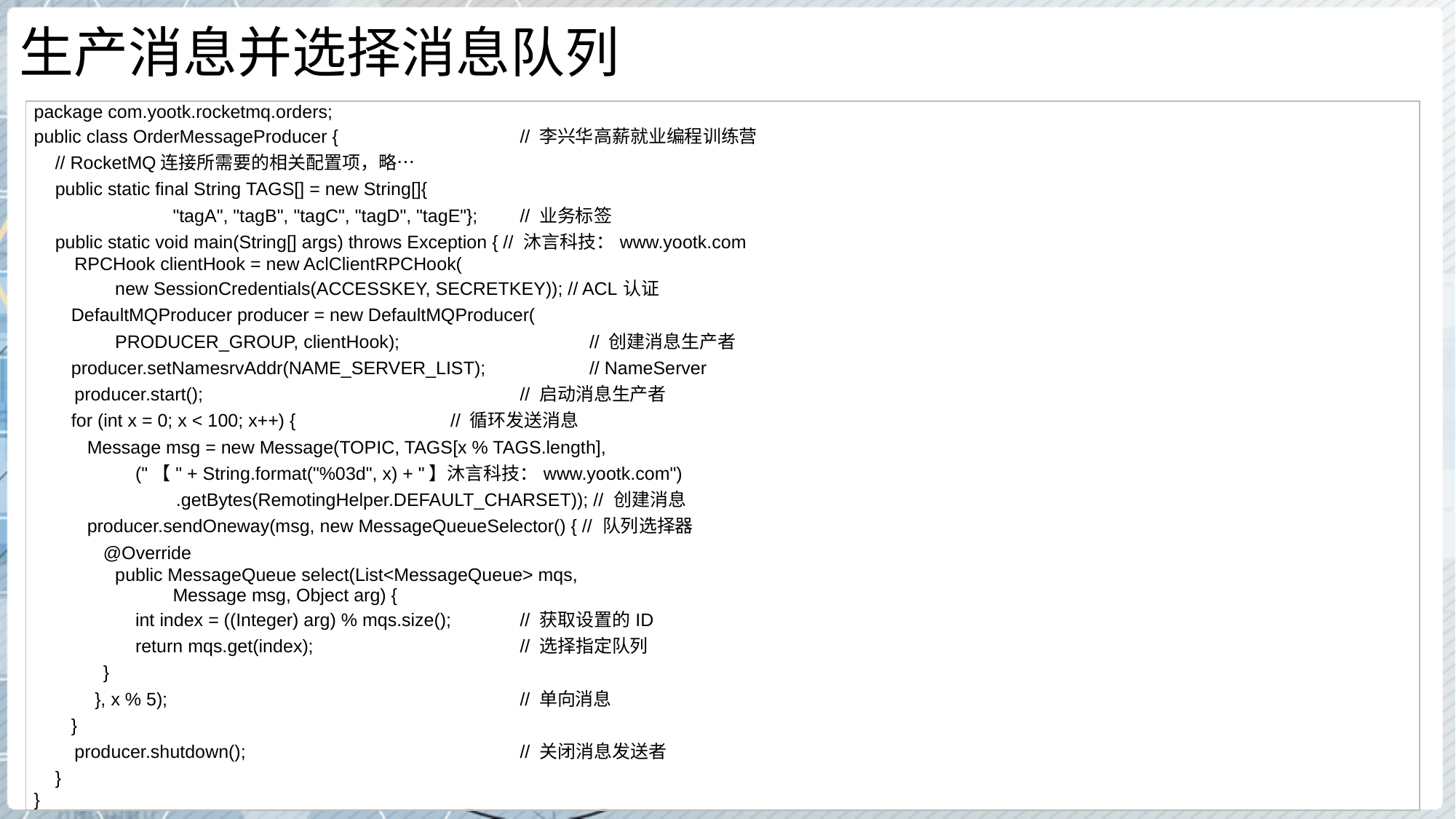

# 生产消息并选择消息队列
| package com.yootk.rocketmq.orders; public class OrderMessageProducer { // 李兴华高薪就业编程训练营 // RocketMQ连接所需要的相关配置项，略… public static final String TAGS[] = new String[]{ "tagA", "tagB", "tagC", "tagD", "tagE"}; // 业务标签 public static void main(String[] args) throws Exception { // 沐言科技：www.yootk.com RPCHook clientHook = new AclClientRPCHook( new SessionCredentials(ACCESSKEY, SECRETKEY)); // ACL认证 DefaultMQProducer producer = new DefaultMQProducer( PRODUCER\_GROUP, clientHook); // 创建消息生产者 producer.setNamesrvAddr(NAME\_SERVER\_LIST); // NameServer producer.start(); // 启动消息生产者 for (int x = 0; x < 100; x++) { // 循环发送消息 Message msg = new Message(TOPIC, TAGS[x % TAGS.length], ("【" + String.format("%03d", x) + "】沐言科技：www.yootk.com") .getBytes(RemotingHelper.DEFAULT\_CHARSET)); // 创建消息 producer.sendOneway(msg, new MessageQueueSelector() { // 队列选择器 @Override public MessageQueue select(List<MessageQueue> mqs, Message msg, Object arg) { int index = ((Integer) arg) % mqs.size(); // 获取设置的ID return mqs.get(index); // 选择指定队列 } }, x % 5); // 单向消息 } producer.shutdown(); // 关闭消息发送者 } } |
| --- |